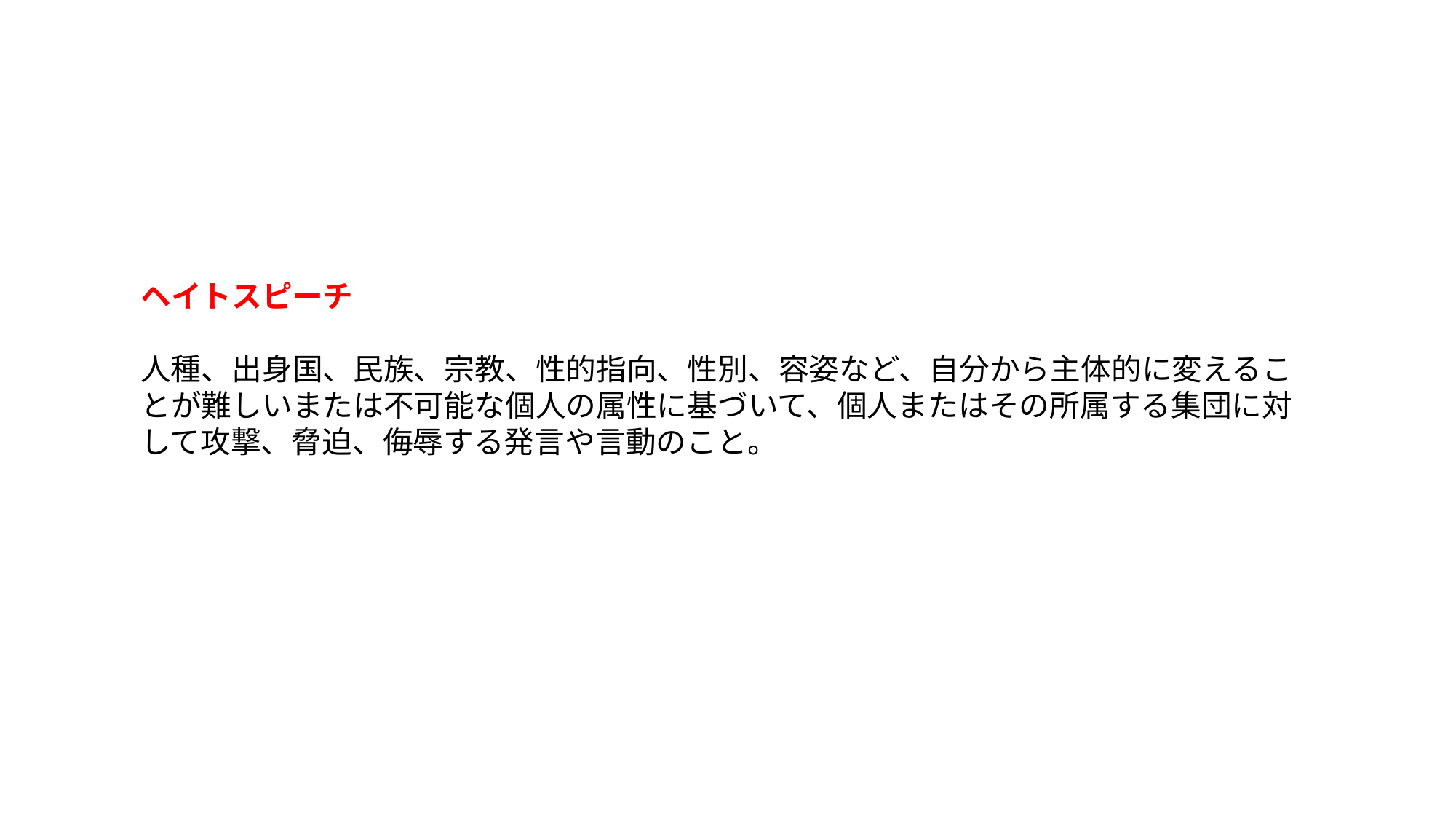

ヘイトスピーチ

人種、出身国、民族、宗教、性的指向、性別、容姿など、自分から主体的に変えることが難しいまたは不可能な個人の属性に基づいて、個人またはその所属する集団に対して攻撃、脅迫、侮辱する発言や言動のこと。